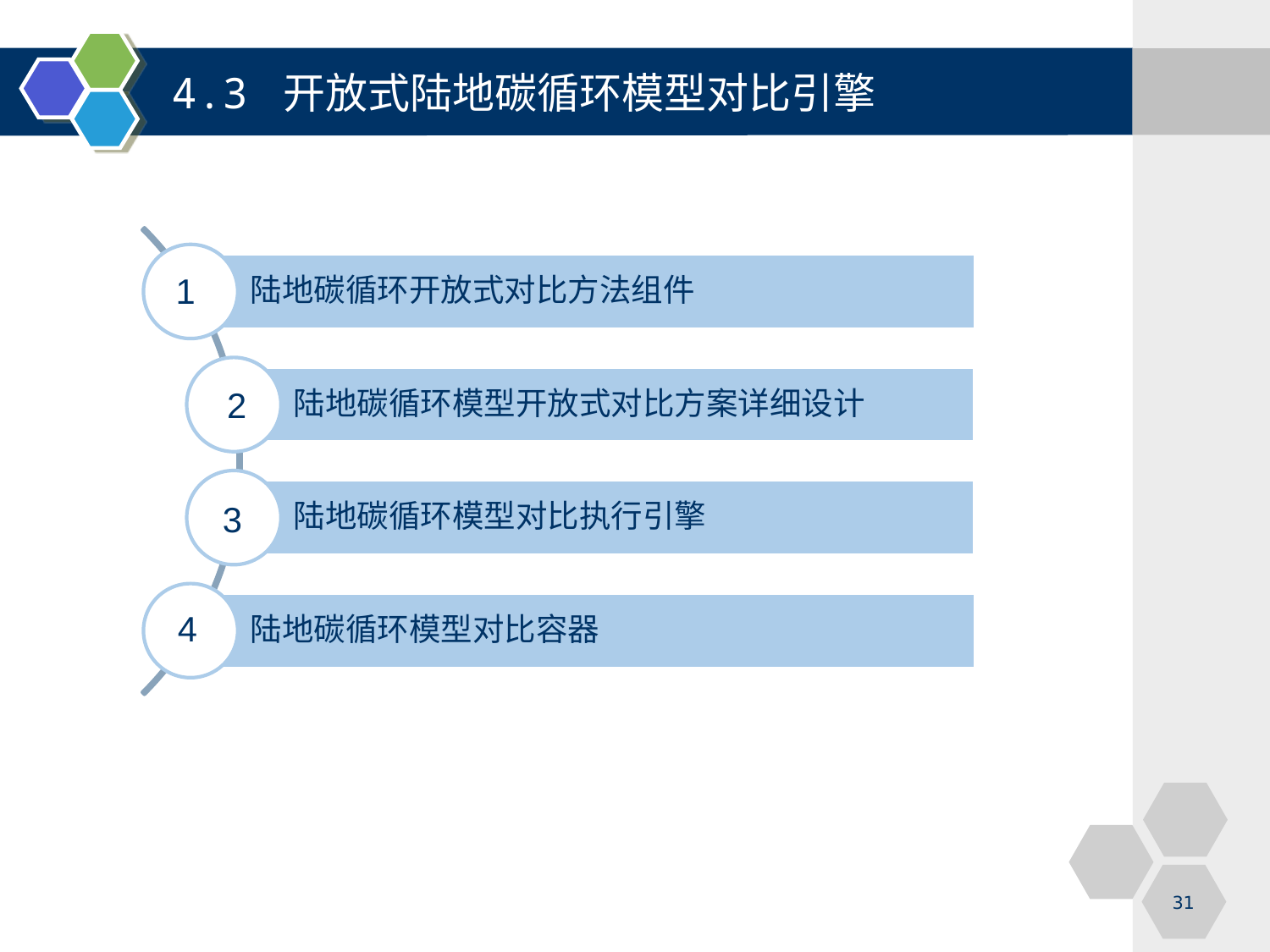

4.3 开放式陆地碳循环模型对比引擎
陆地碳循环开放式对比方法组件
陆地碳循环模型开放式对比方案详细设计
陆地碳循环模型对比执行引擎
陆地碳循环模型对比容器
1
2
3
4
31